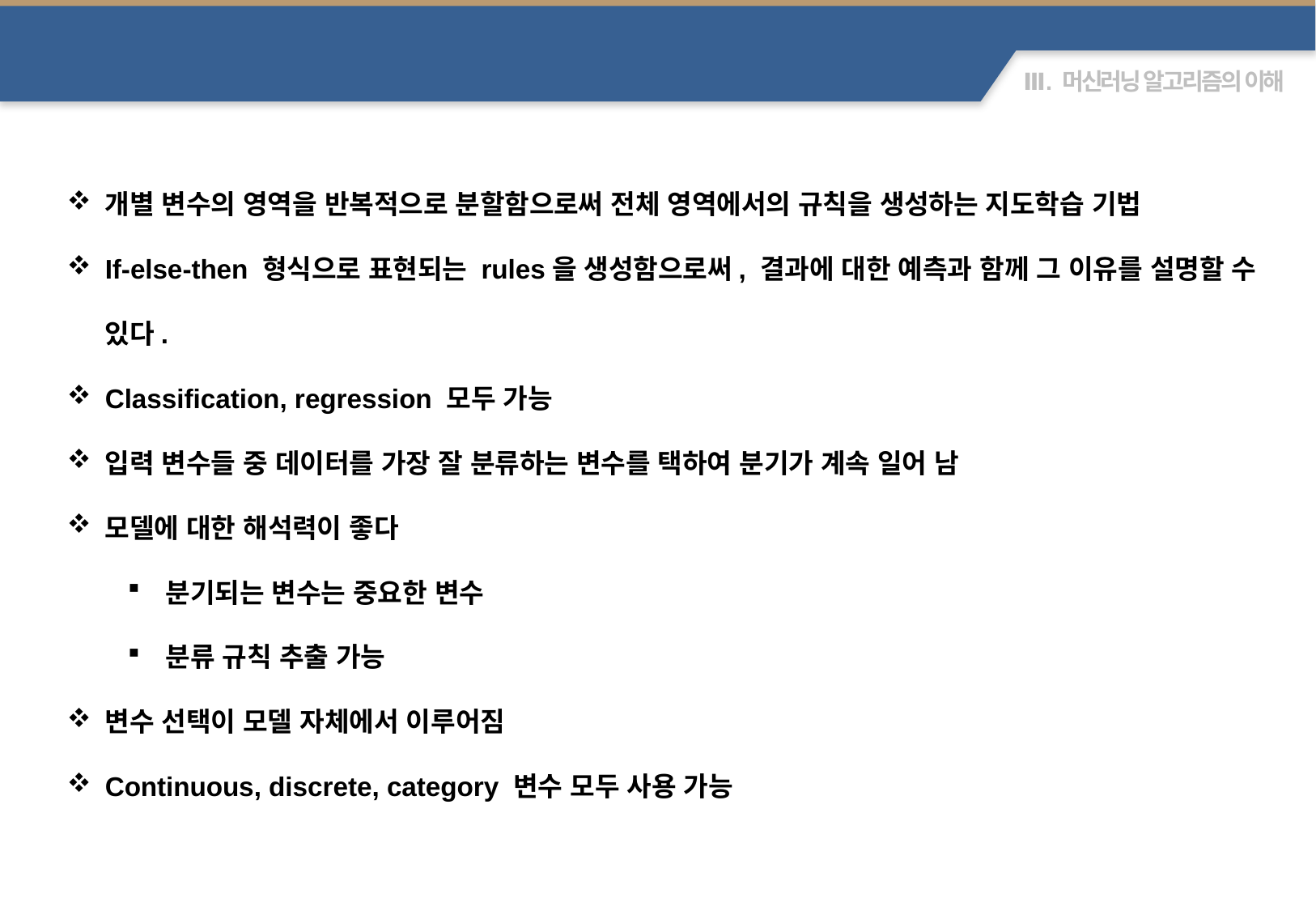

Tree-based model
개별 변수의 영역을 반복적으로 분할함으로써 전체 영역에서의 규칙을 생성하는 지도학습 기법
If-else-then 형식으로 표현되는 rules을 생성함으로써, 결과에 대한 예측과 함께 그 이유를 설명할 수 있다.
Classification, regression 모두 가능
입력 변수들 중 데이터를 가장 잘 분류하는 변수를 택하여 분기가 계속 일어 남
모델에 대한 해석력이 좋다
분기되는 변수는 중요한 변수
분류 규칙 추출 가능
변수 선택이 모델 자체에서 이루어짐
Continuous, discrete, category 변수 모두 사용 가능